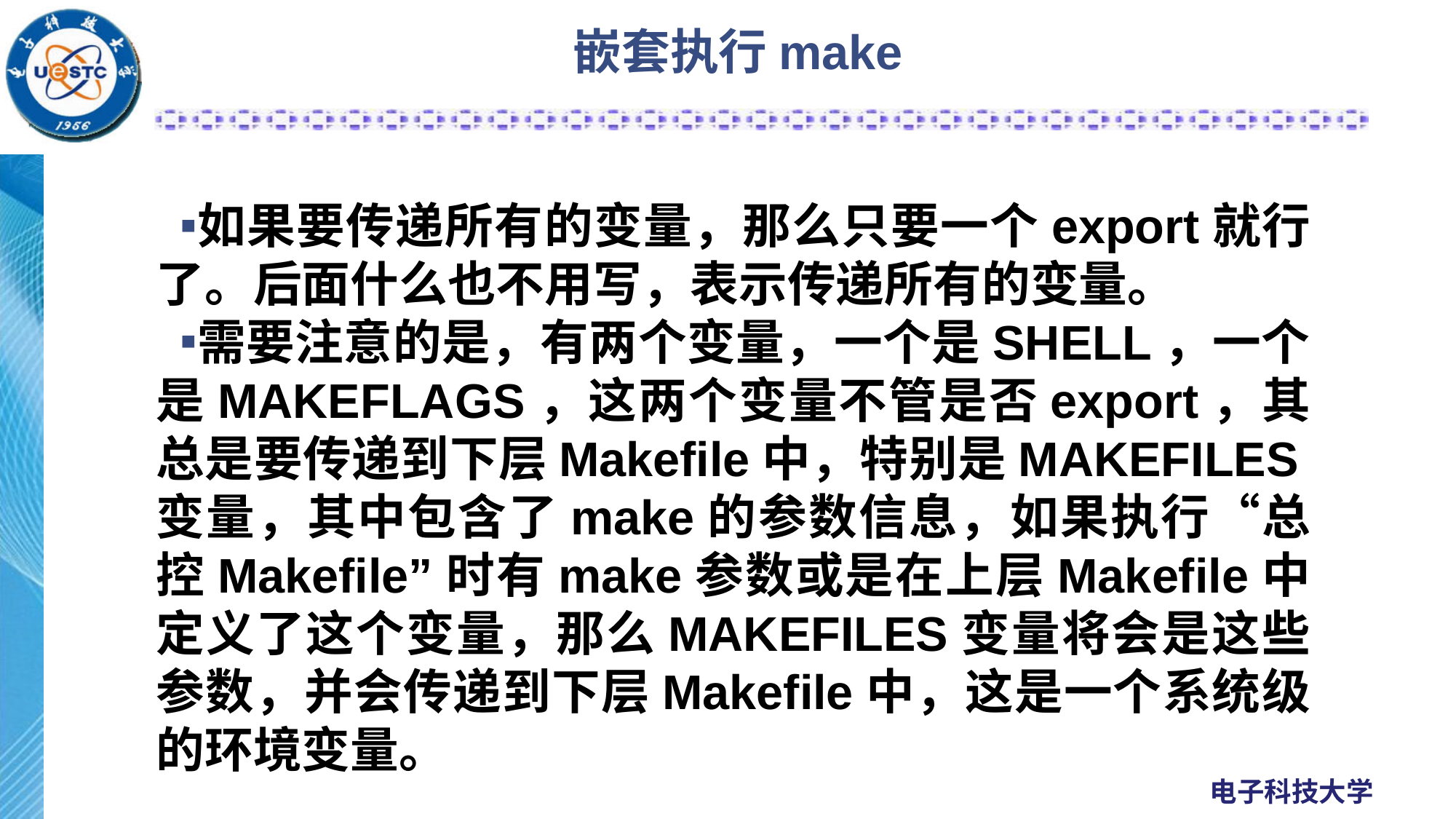

# 嵌套执行make
如果要传递所有的变量，那么只要一个export就行了。后面什么也不用写，表示传递所有的变量。
需要注意的是，有两个变量，一个是SHELL，一个是MAKEFLAGS，这两个变量不管是否export，其总是要传递到下层Makefile中，特别是MAKEFILES变量，其中包含了make的参数信息，如果执行“总控Makefile”时有make参数或是在上层Makefile中定义了这个变量，那么MAKEFILES变量将会是这些参数，并会传递到下层Makefile中，这是一个系统级的环境变量。